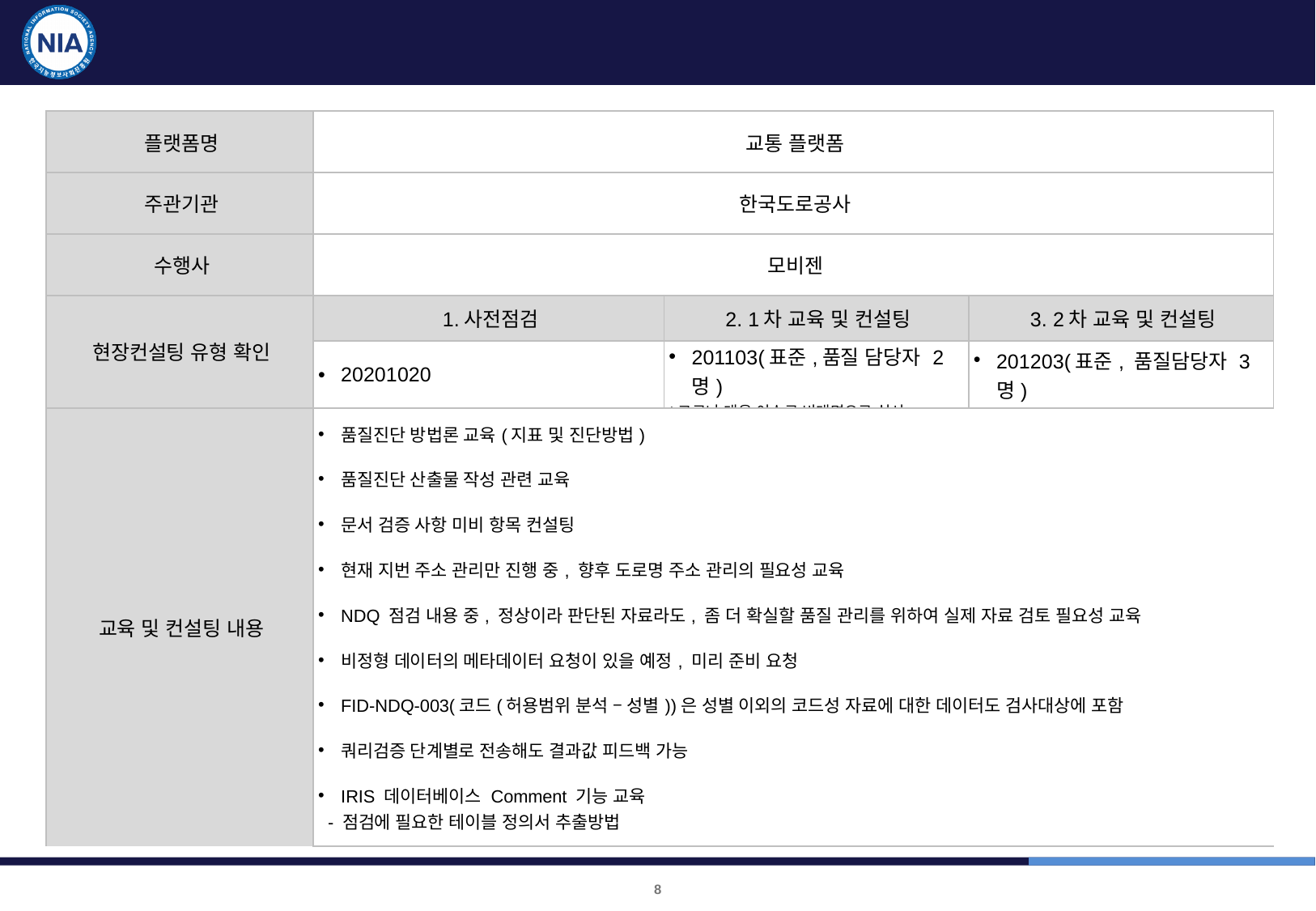

교통플랫폼 교육 및 컨설팅 결과
| 플랫폼명 | 교통 플랫폼 |  |  |
| --- | --- | --- | --- |
| 주관기관 | 한국도로공사 |  |  |
| 수행사 | 모비젠 |  |  |
| 현장컨설팅 유형 확인 | 1.사전점검 | 2. 1차 교육 및 컨설팅 | 3. 2차 교육 및 컨설팅 |
|  | 20201020 | 201103(표준,품질 담당자 2명) \*코로나 대응 이슈로 비대면으로 실시 | 201203(표준, 품질담당자 3명) |
| 교육 및 컨설팅 내용 | 품질진단 방법론 교육(지표 및 진단방법) 품질진단 산출물 작성 관련 교육 문서 검증 사항 미비 항목 컨설팅 현재 지번 주소 관리만 진행 중, 향후 도로명 주소 관리의 필요성 교육 NDQ 점검 내용 중, 정상이라 판단된 자료라도, 좀 더 확실할 품질 관리를 위하여 실제 자료 검토 필요성 교육 비정형 데이터의 메타데이터 요청이 있을 예정, 미리 준비 요청 FID-NDQ-003(코드(허용범위 분석 – 성별))은 성별 이외의 코드성 자료에 대한 데이터도 검사대상에 포함 쿼리검증 단계별로 전송해도 결과값 피드백 가능 IRIS 데이터베이스 Comment 기능 교육 - 점검에 필요한 테이블 정의서 추출방법 |  |  |